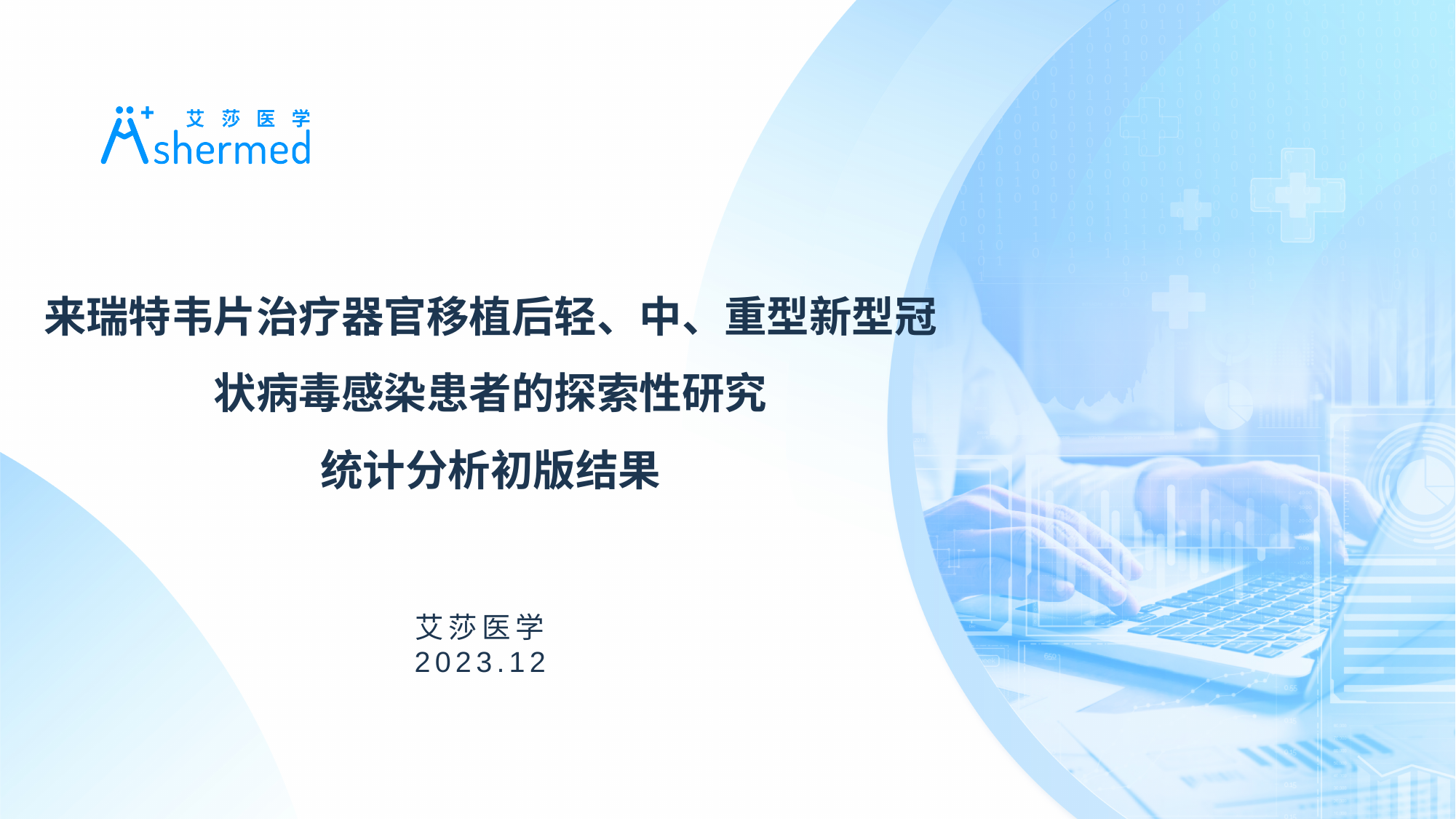

# 来瑞特韦片治疗器官移植后轻、中、重型新型冠状病毒感染患者的探索性研究 统计分析初版结果
艾莎医学
2023.12